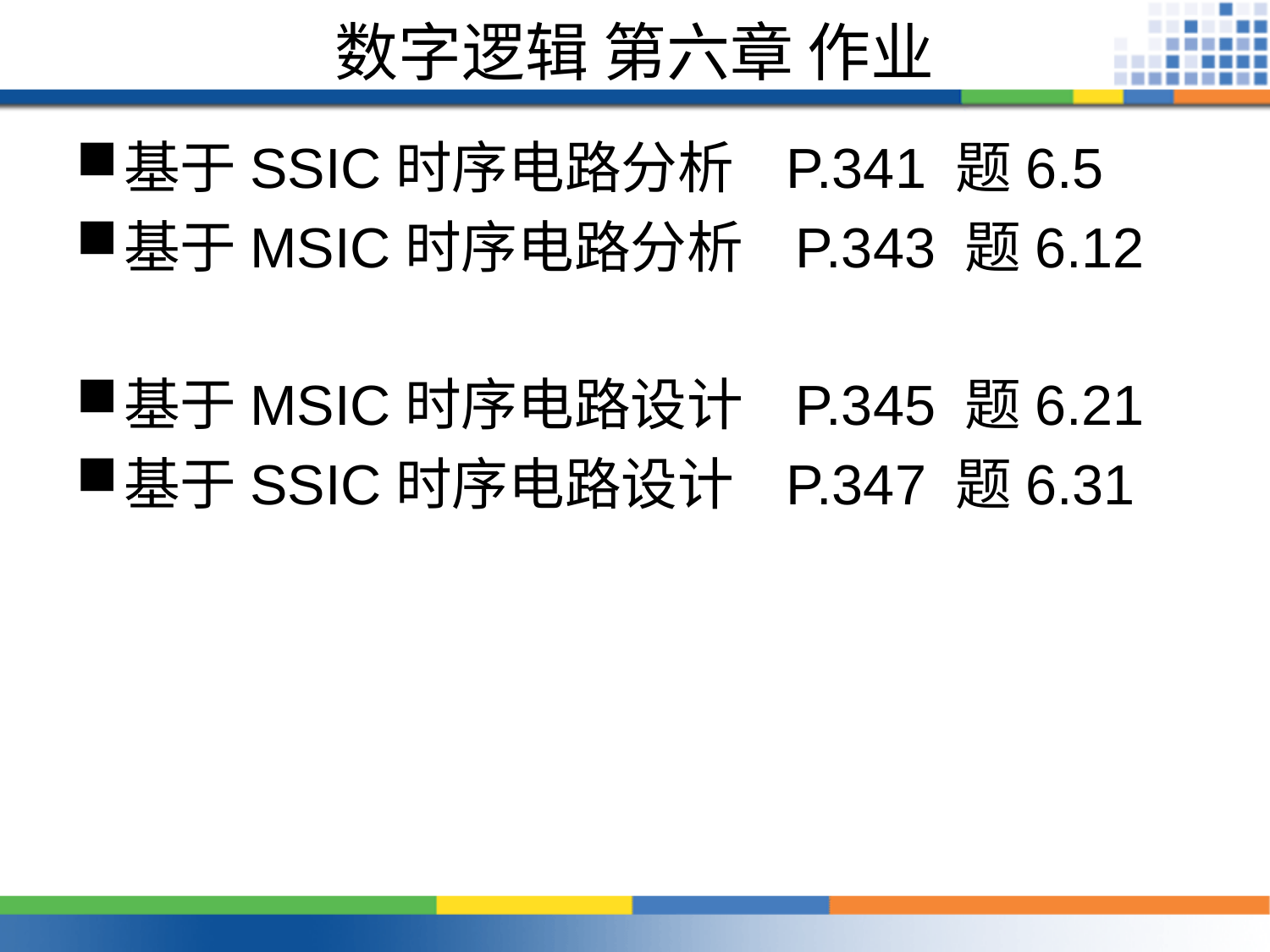

# 数字逻辑 第六章 作业
基于SSIC时序电路分析   P.341 题6.5
基于MSIC时序电路分析   P.343 题6.12

基于MSIC时序电路设计   P.345 题6.21
基于SSIC时序电路设计   P.347 题6.31